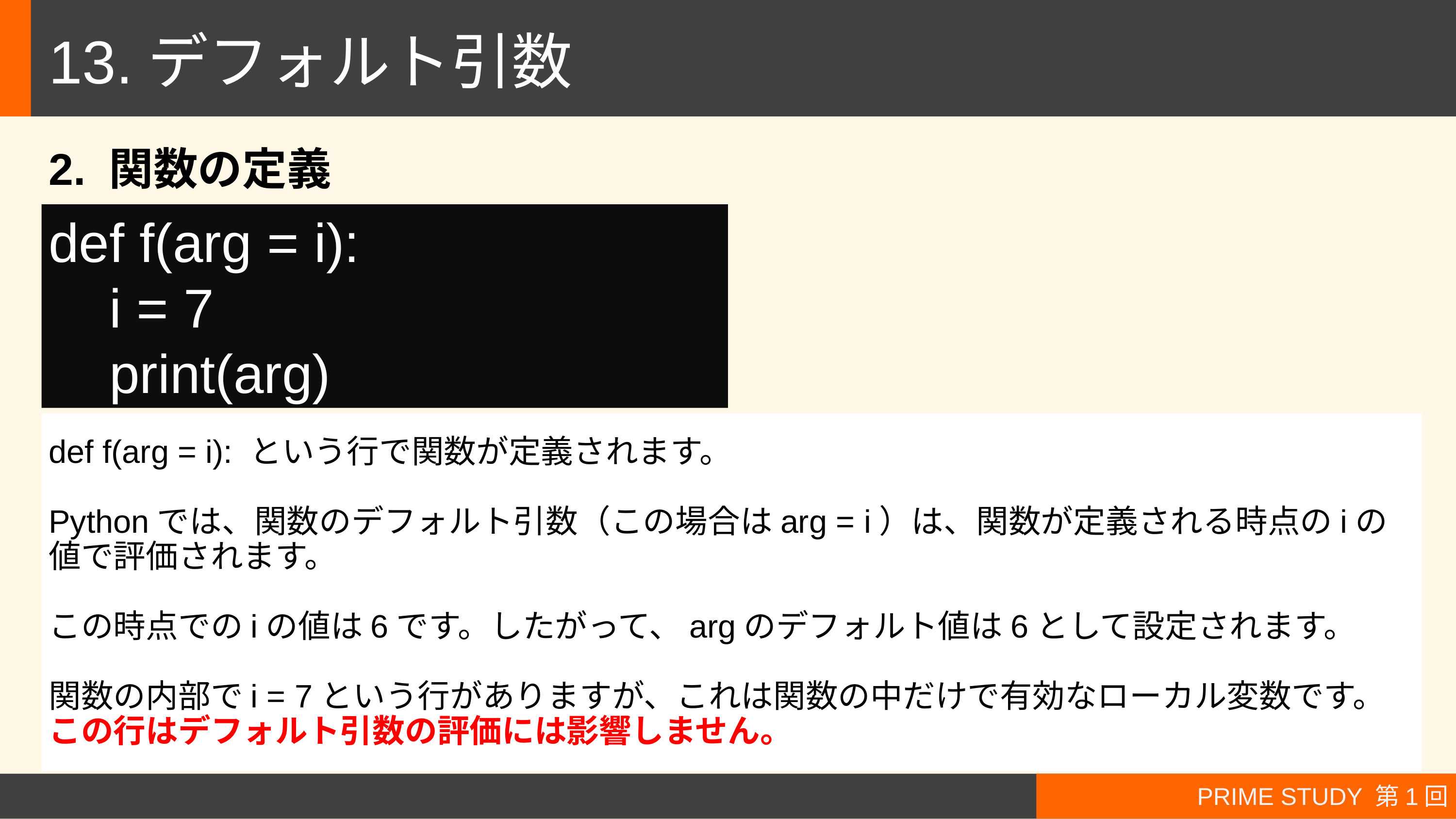

# 13.デフォルト引数
2. 関数の定義
def f(arg = i):
    i = 7
    print(arg)
def f(arg = i): という行で関数が定義されます。

Pythonでは、関数のデフォルト引数（この場合はarg = i）は、関数が定義される時点のiの値で評価されます。

この時点でのiの値は6です。したがって、argのデフォルト値は6として設定されます。

関数の内部でi = 7という行がありますが、これは関数の中だけで有効なローカル変数です。
この行はデフォルト引数の評価には影響しません。
PRIME STUDY 第1回